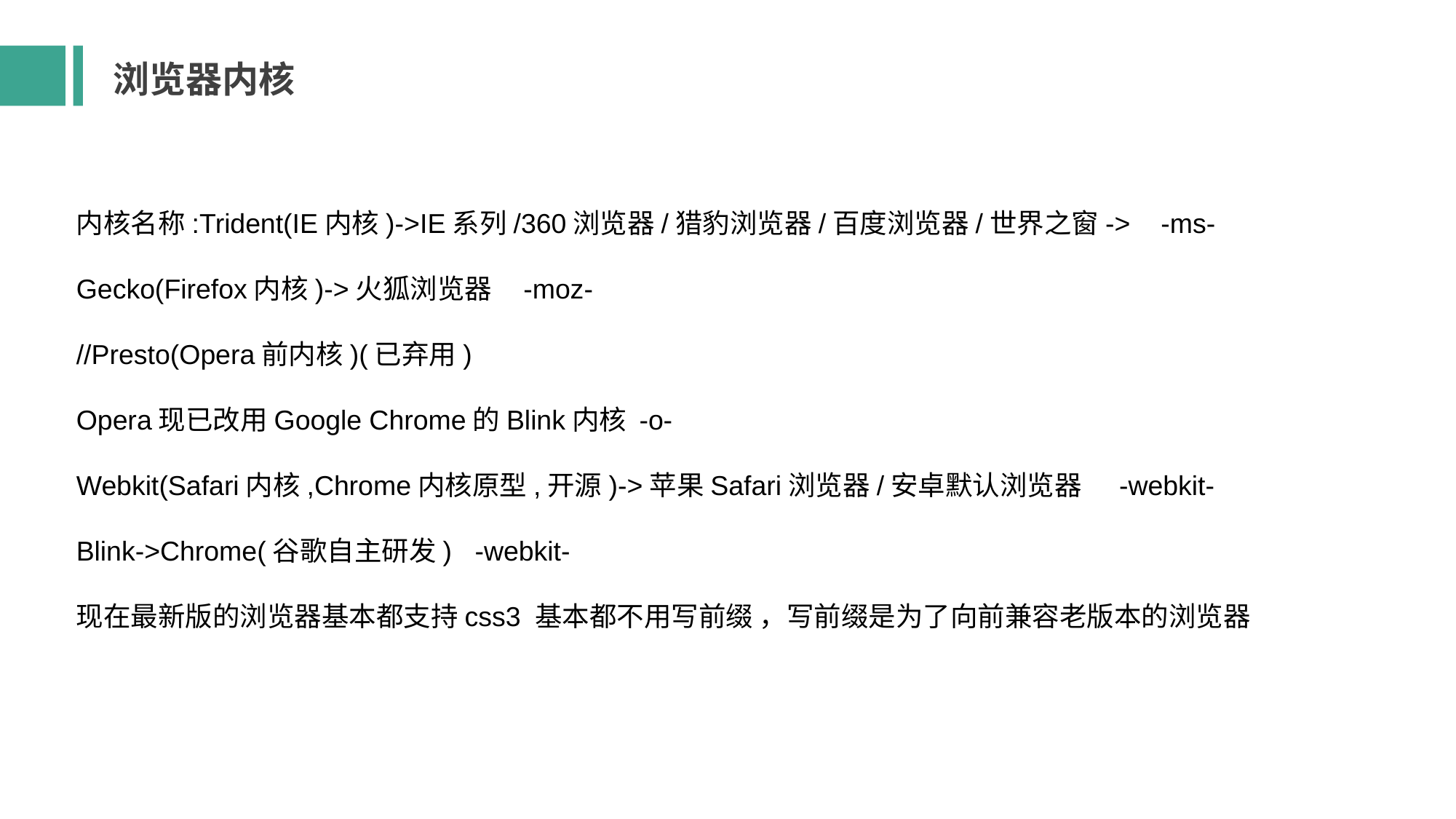

浏览器内核
内核名称:Trident(IE内核)->IE系列/360浏览器/猎豹浏览器/百度浏览器/世界之窗->    -ms-

Gecko(Firefox内核)->火狐浏览器    -moz-

//Presto(Opera前内核)(已弃用)

Opera现已改用Google Chrome的Blink内核 -o-

Webkit(Safari内核,Chrome内核原型,开源)->苹果Safari浏览器/安卓默认浏览器     -webkit-

Blink->Chrome(谷歌自主研发)   -webkit-

现在最新版的浏览器基本都支持css3 基本都不用写前缀 ，写前缀是为了向前兼容老版本的浏览器